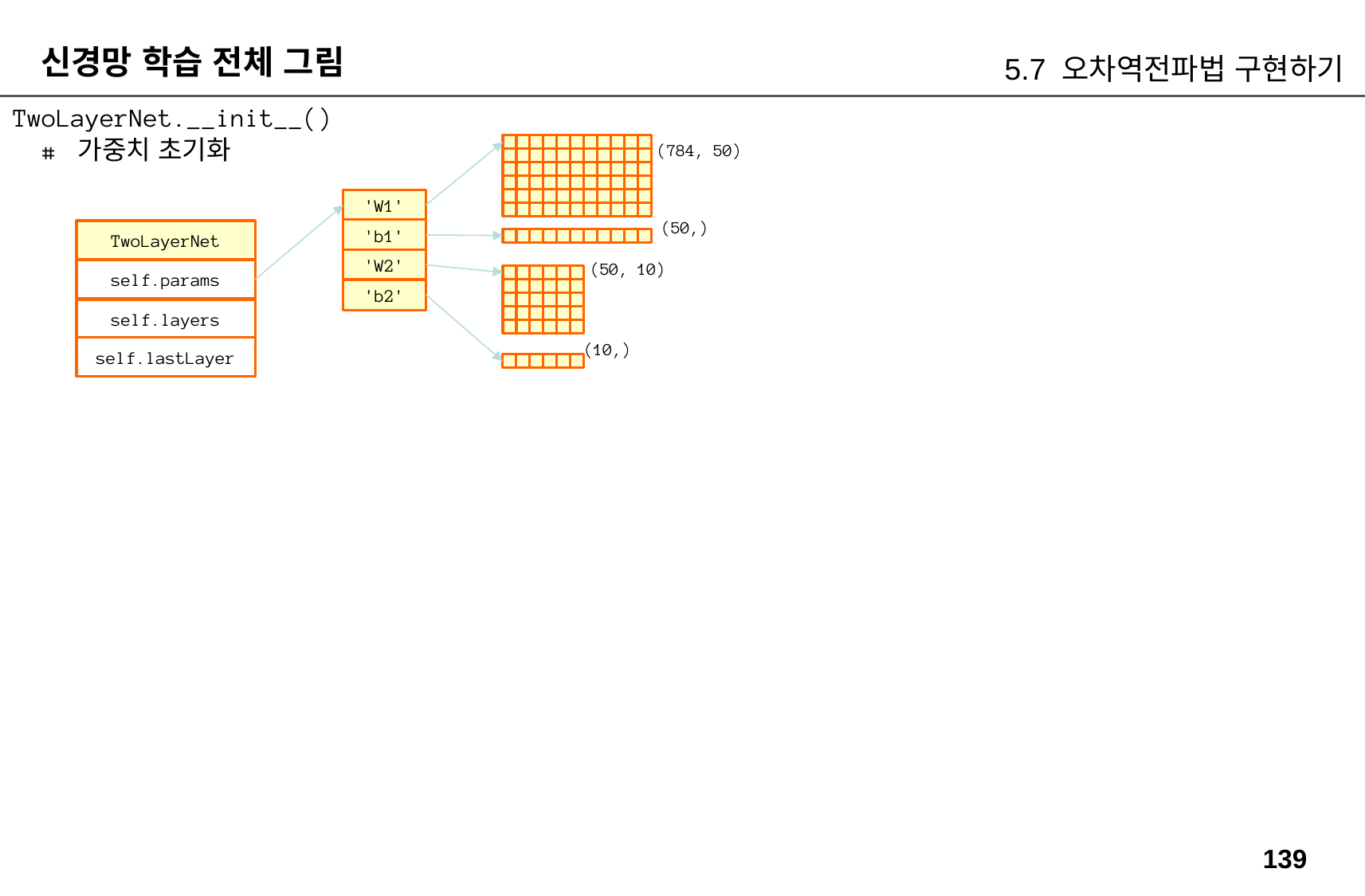

신경망 학습 전체 그림
5.7 오차역전파법 구현하기
TwoLayerNet.__init__()
  # 가중치 초기화
(784, 50)

'W1'
(50,)
'b1'
TwoLayerNet

'W2'
(50, 10)
self.params

'b2'
self.layers
(10,)
self.lastLayer